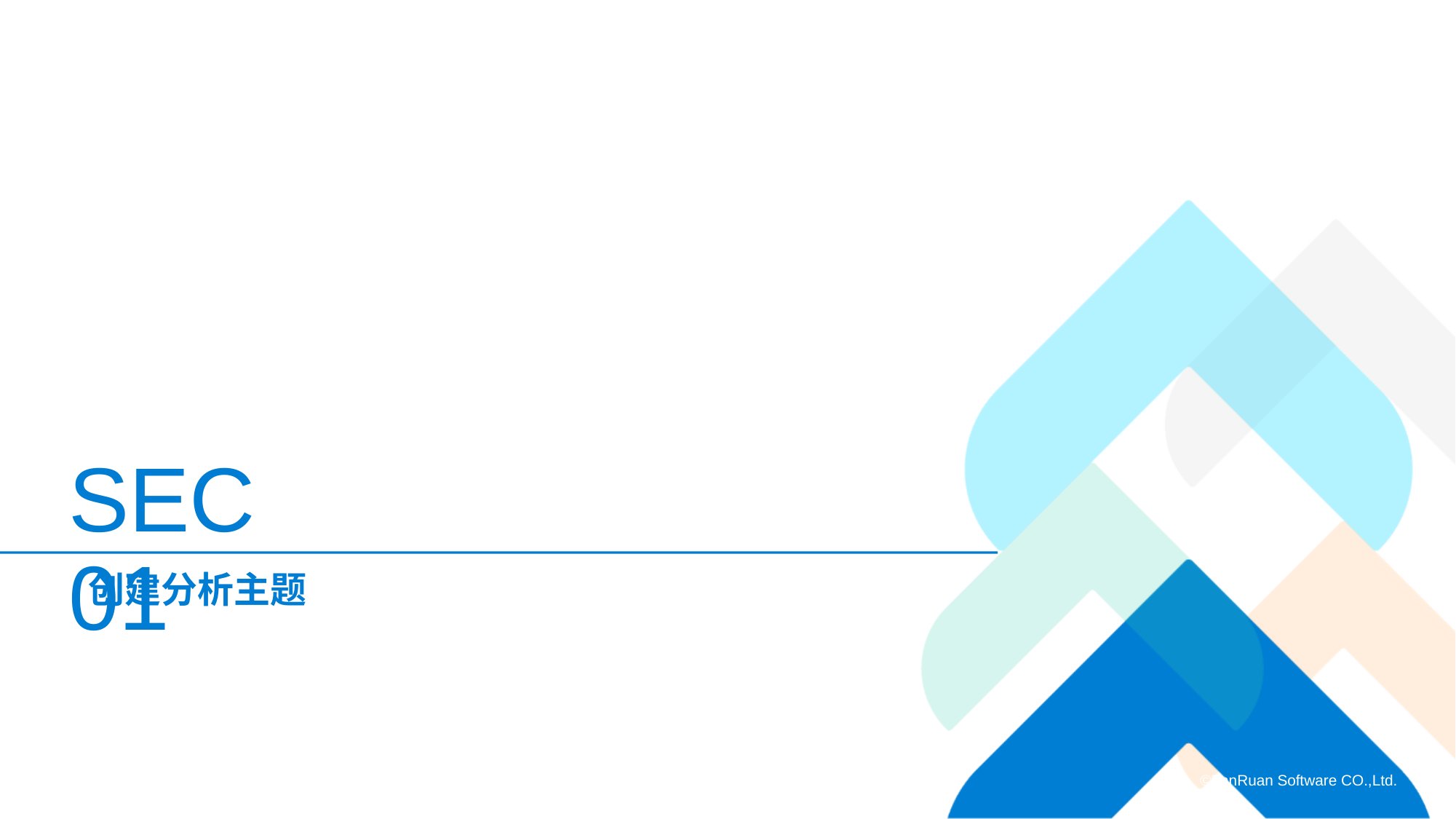

02
FineBI主页构成
SEC 01
创建分析主题
帆软，让数据成为生产力！
©FanRuan Software CO.,Ltd.